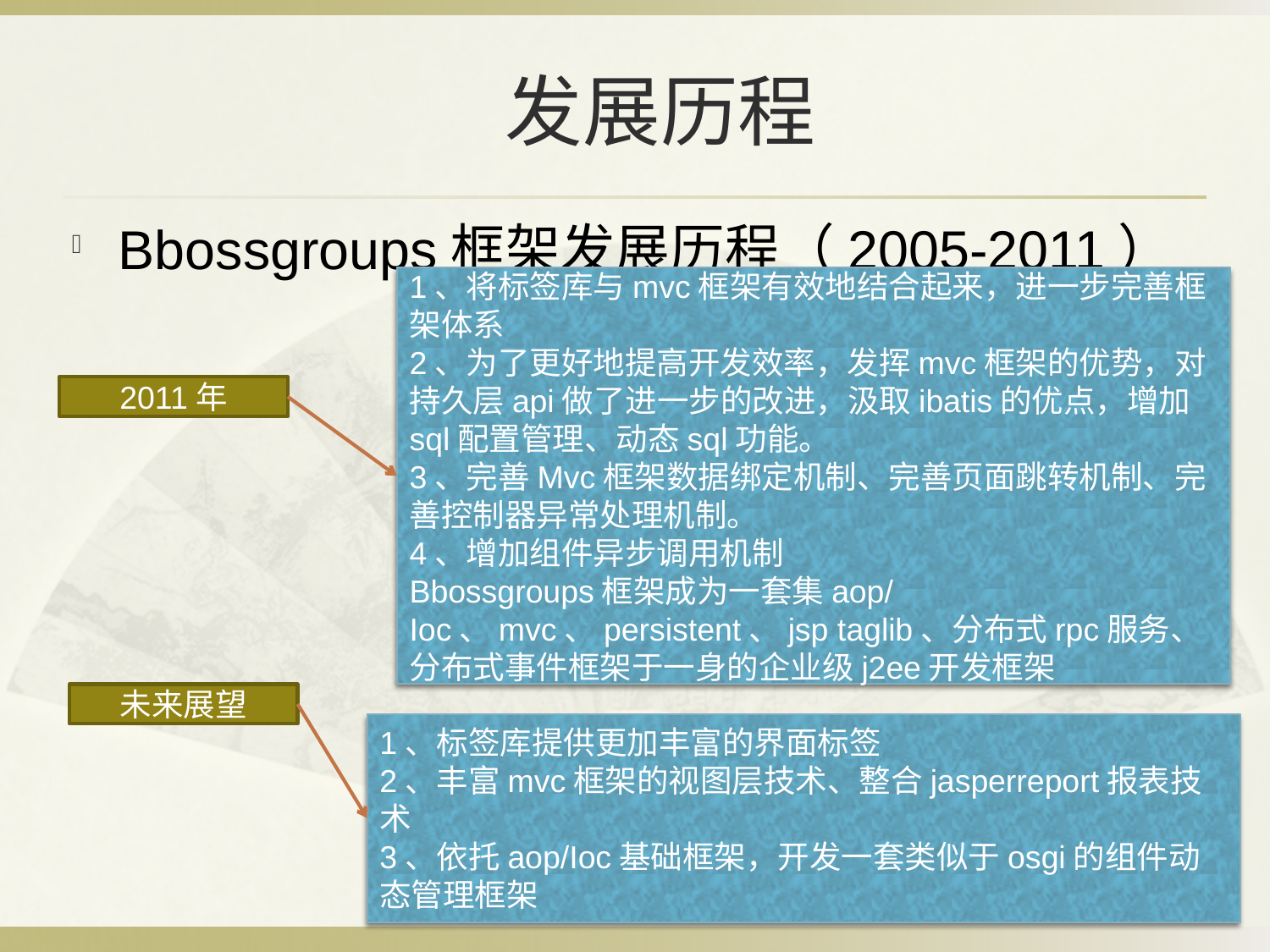

# 发展历程
Bbossgroups框架发展历程（2005-2011）

1、将标签库与mvc框架有效地结合起来，进一步完善框架体系
2、为了更好地提高开发效率，发挥mvc框架的优势，对持久层api做了进一步的改进，汲取ibatis的优点，增加sql配置管理、动态sql功能。
3、完善Mvc框架数据绑定机制、完善页面跳转机制、完善控制器异常处理机制。
4、增加组件异步调用机制
Bbossgroups框架成为一套集aop/Ioc、mvc、persistent、jsp taglib、分布式rpc服务、分布式事件框架于一身的企业级j2ee开发框架
2011年
未来展望
1、标签库提供更加丰富的界面标签
2、丰富mvc框架的视图层技术、整合jasperreport报表技术
3、依托aop/Ioc基础框架，开发一套类似于osgi的组件动态管理框架